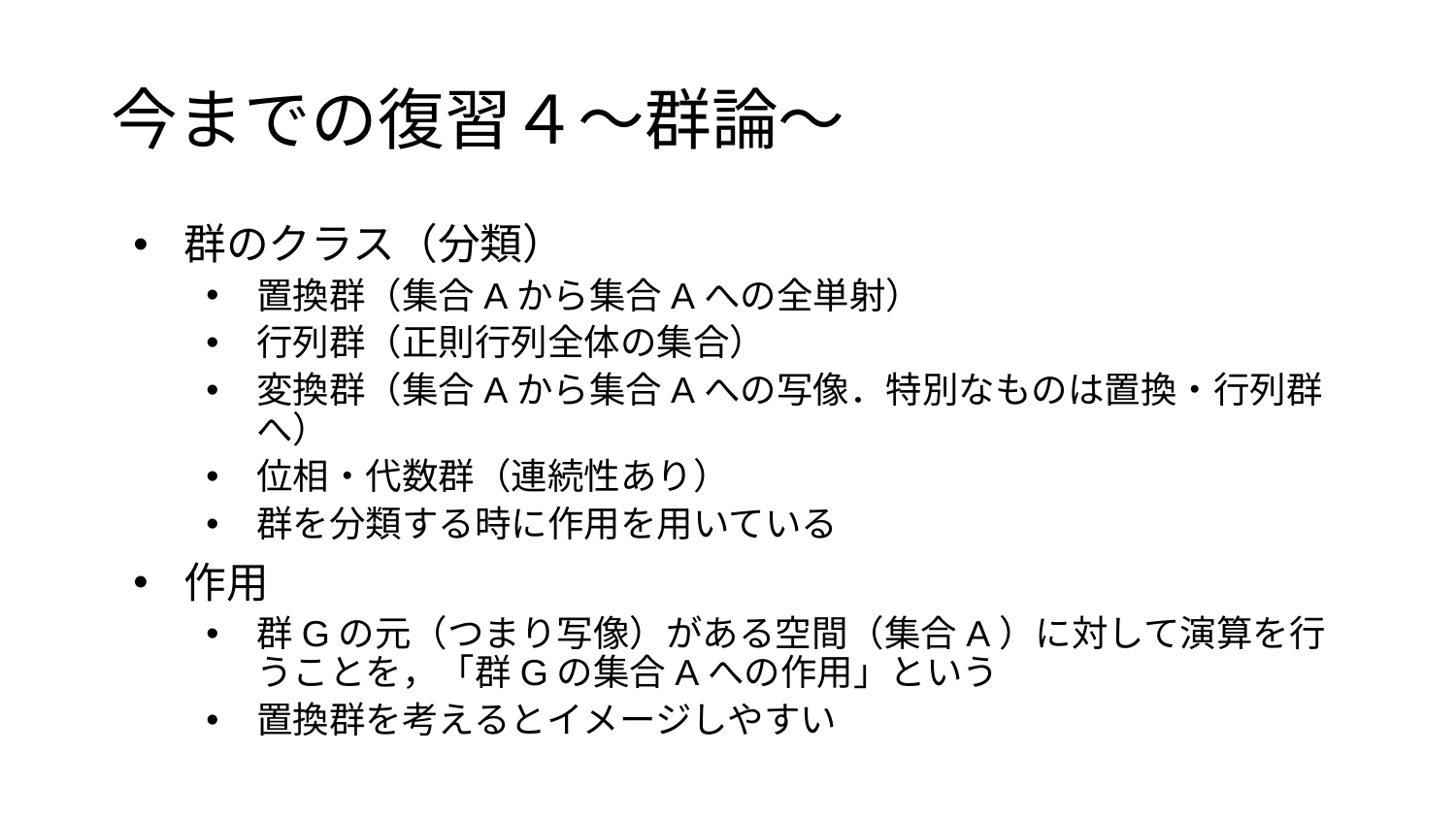

# 今までの復習４〜群論〜
群のクラス（分類）
置換群（集合Aから集合Aへの全単射）
行列群（正則行列全体の集合）
変換群（集合Aから集合Aへの写像．特別なものは置換・行列群へ）
位相・代数群（連続性あり）
群を分類する時に作用を用いている
作用
群Gの元（つまり写像）がある空間（集合A）に対して演算を行うことを，「群Gの集合Aへの作用」という
置換群を考えるとイメージしやすい